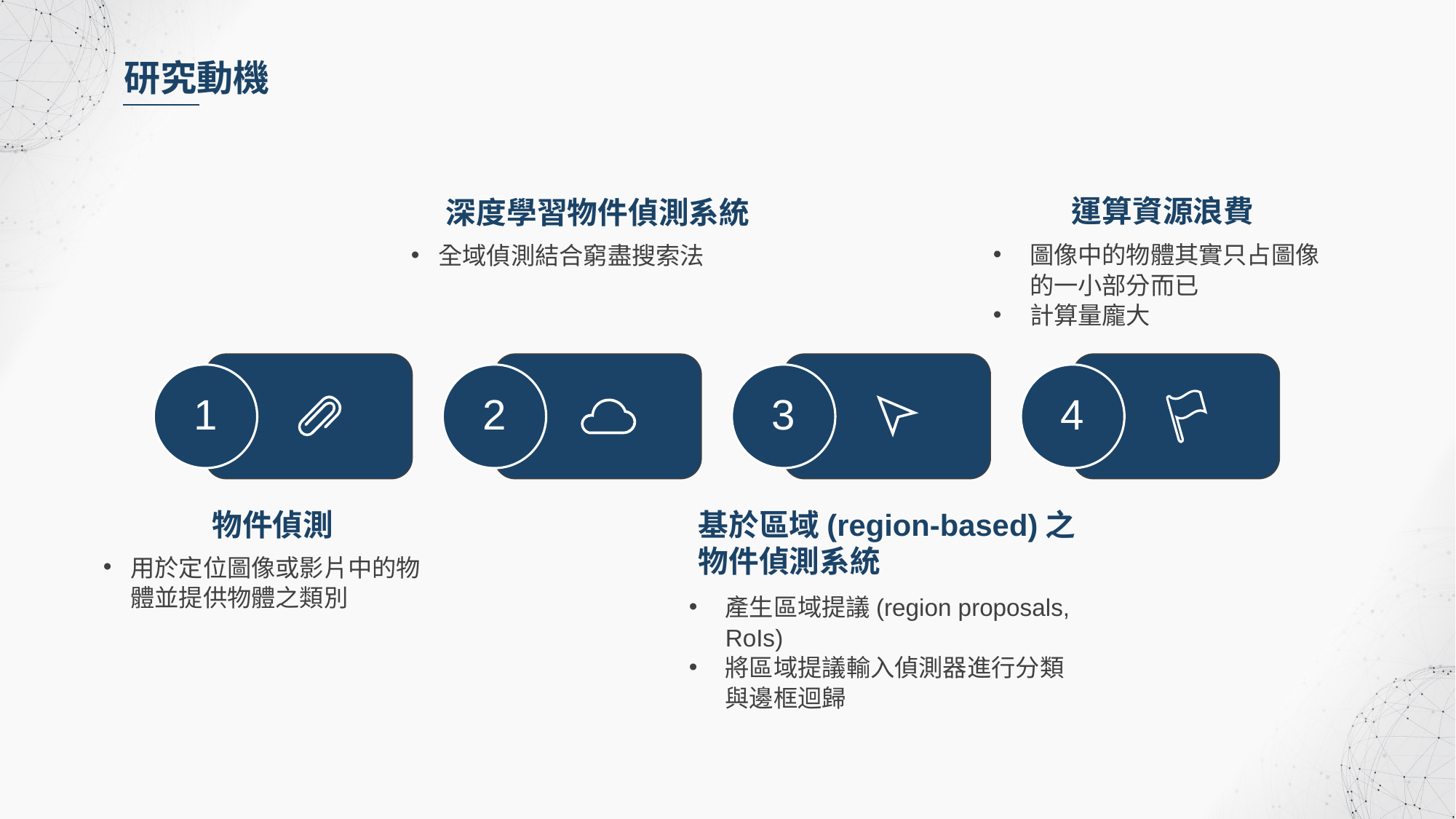

研究動機
運算資源浪費
深度學習物件偵測系統
圖像中的物體其實只占圖像的一小部分而已
計算量龐大
全域偵測結合窮盡搜索法

1

2

3

4

物件偵測
基於區域(region-based)之
物件偵測系統
用於定位圖像或影片中的物體並提供物體之類別
產生區域提議(region proposals, RoIs)
將區域提議輸入偵測器進行分類與邊框迴歸